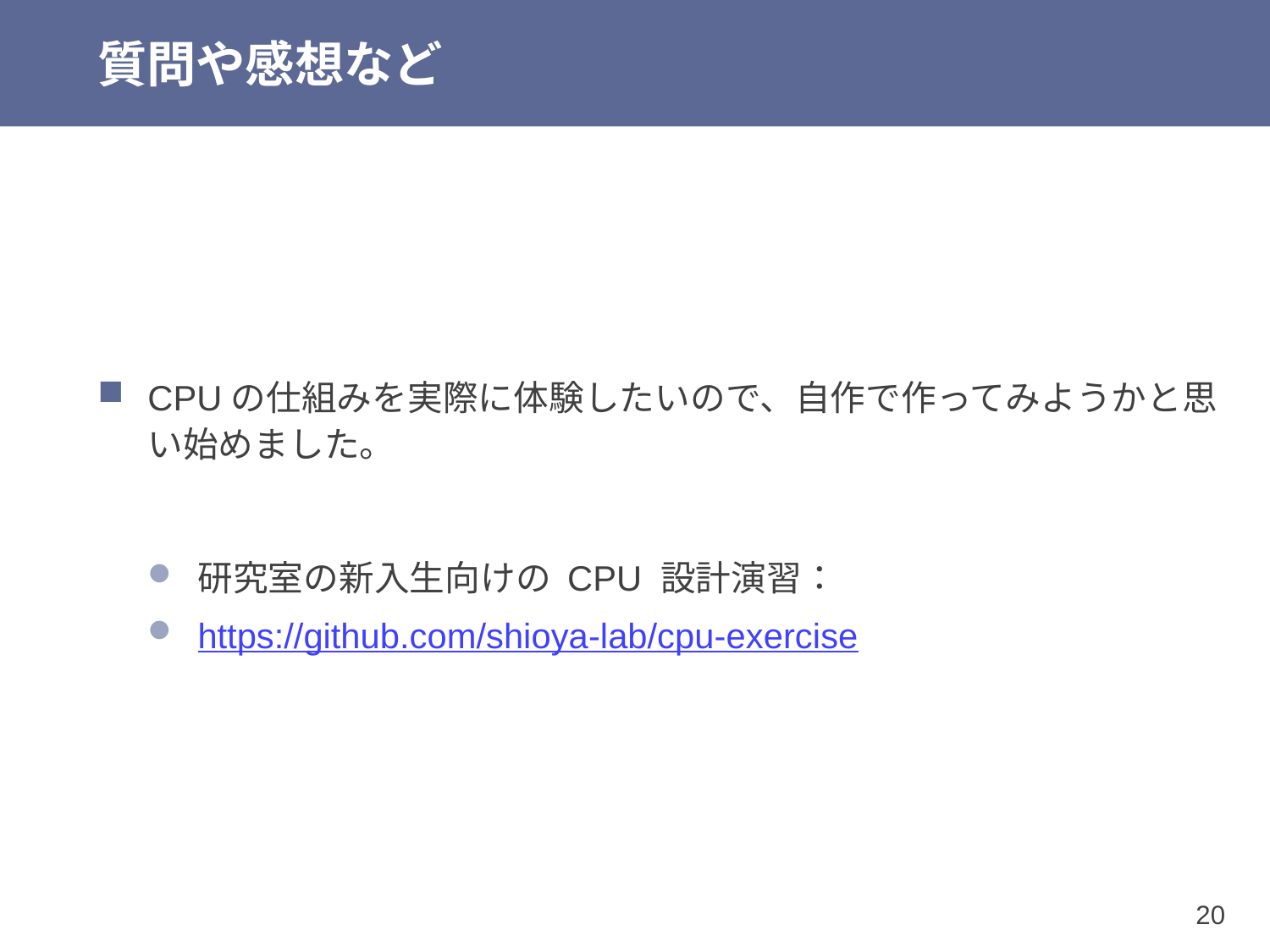

# 質問や感想など
CPUの仕組みを実際に体験したいので、自作で作ってみようかと思い始めました。

研究室の新入生向けの CPU 設計演習：
https://github.com/shioya-lab/cpu-exercise